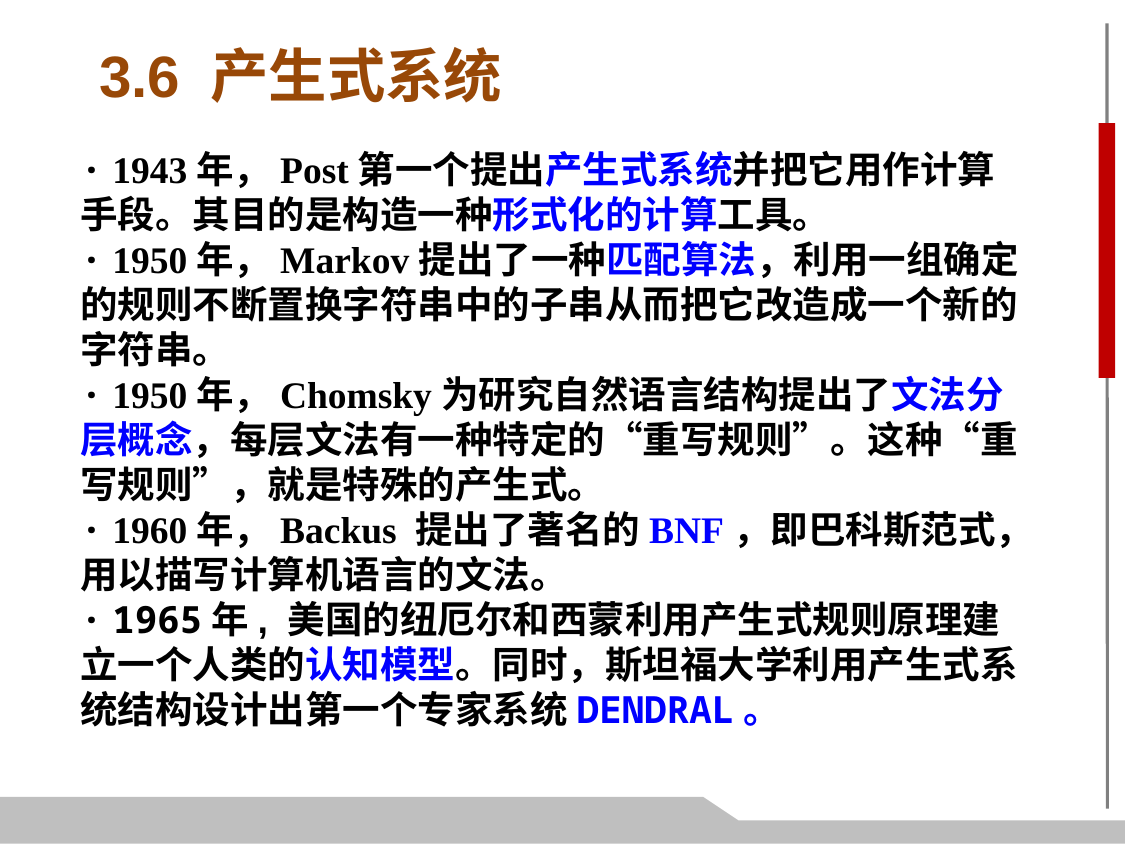

3.6 产生式系统
· 1943年，Post第一个提出产生式系统并把它用作计算手段。其目的是构造一种形式化的计算工具。
· 1950年，Markov提出了一种匹配算法，利用一组确定的规则不断置换字符串中的子串从而把它改造成一个新的字符串。
· 1950年，Chomsky为研究自然语言结构提出了文法分层概念，每层文法有一种特定的“重写规则”。这种“重写规则”，就是特殊的产生式。
· 1960年，Backus 提出了著名的BNF，即巴科斯范式，用以描写计算机语言的文法。
· 1965年, 美国的纽厄尔和西蒙利用产生式规则原理建立一个人类的认知模型。同时，斯坦福大学利用产生式系统结构设计出第一个专家系统DENDRAL。